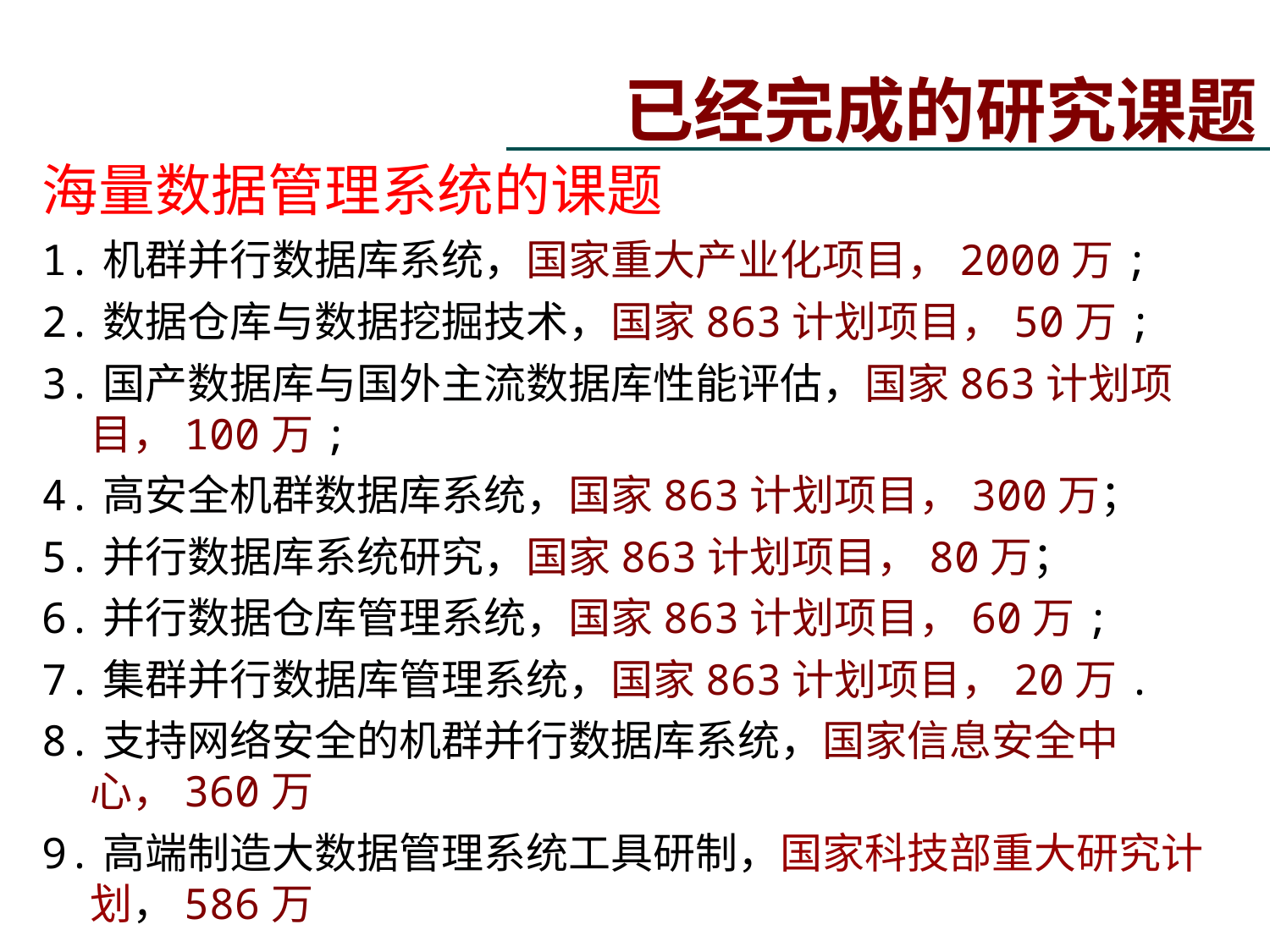

已经完成的研究课题
海量数据管理系统的课题
1.机群并行数据库系统，国家重大产业化项目，2000万;
2.数据仓库与数据挖掘技术，国家863计划项目，50万;
3.国产数据库与国外主流数据库性能评估，国家863计划项目，100万;
4.高安全机群数据库系统，国家863计划项目，300万；
5.并行数据库系统研究，国家863计划项目，80万；
6.并行数据仓库管理系统，国家863计划项目，60万;
7.集群并行数据库管理系统，国家863计划项目，20万.
8.支持网络安全的机群并行数据库系统，国家信息安全中心，360万
9.高端制造大数据管理系统工具研制，国家科技部重大研究计划，586万